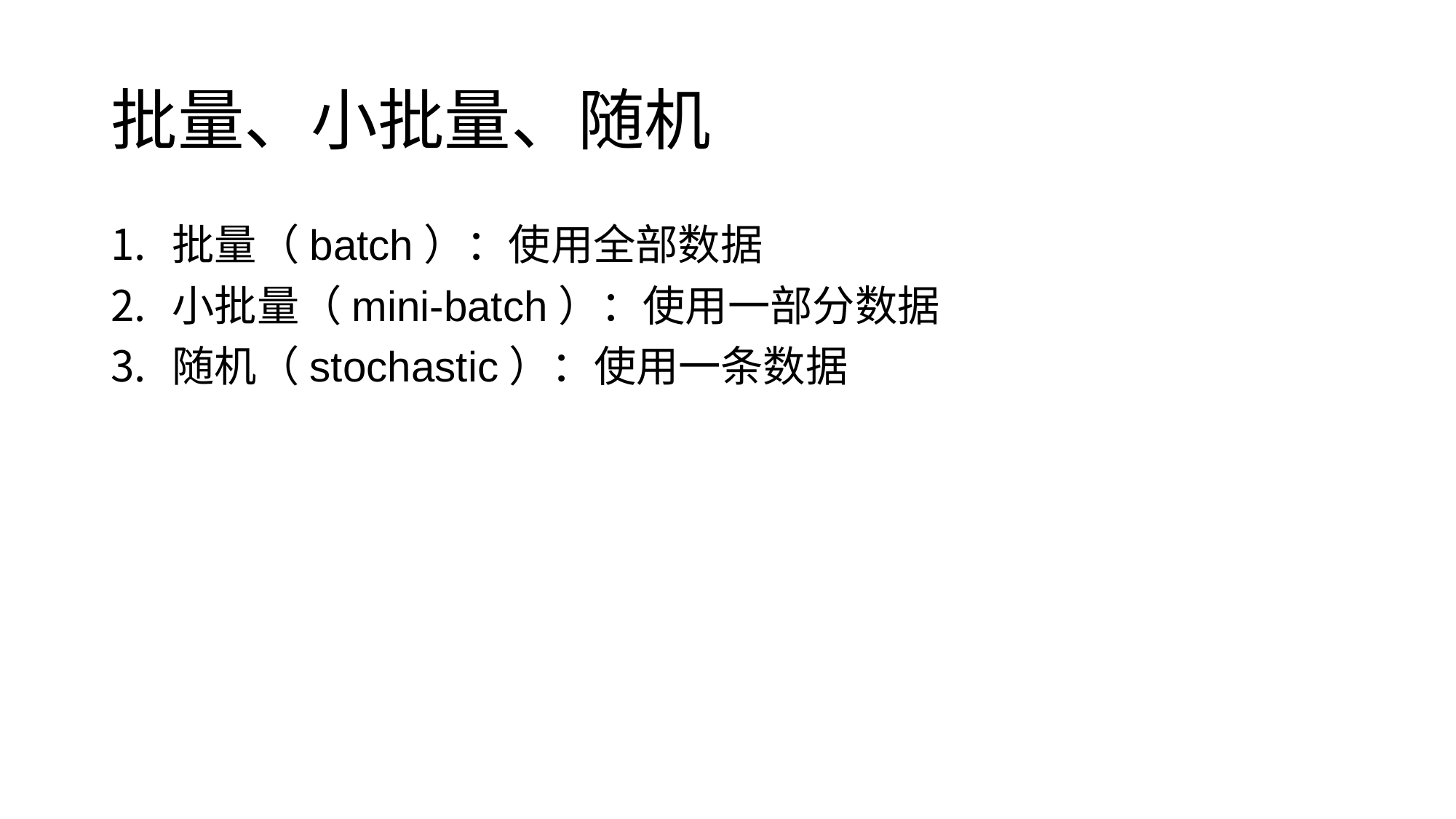

# 批量、小批量、随机
批量（batch）：使用全部数据
小批量（mini-batch）：使用一部分数据
随机（stochastic）：使用一条数据